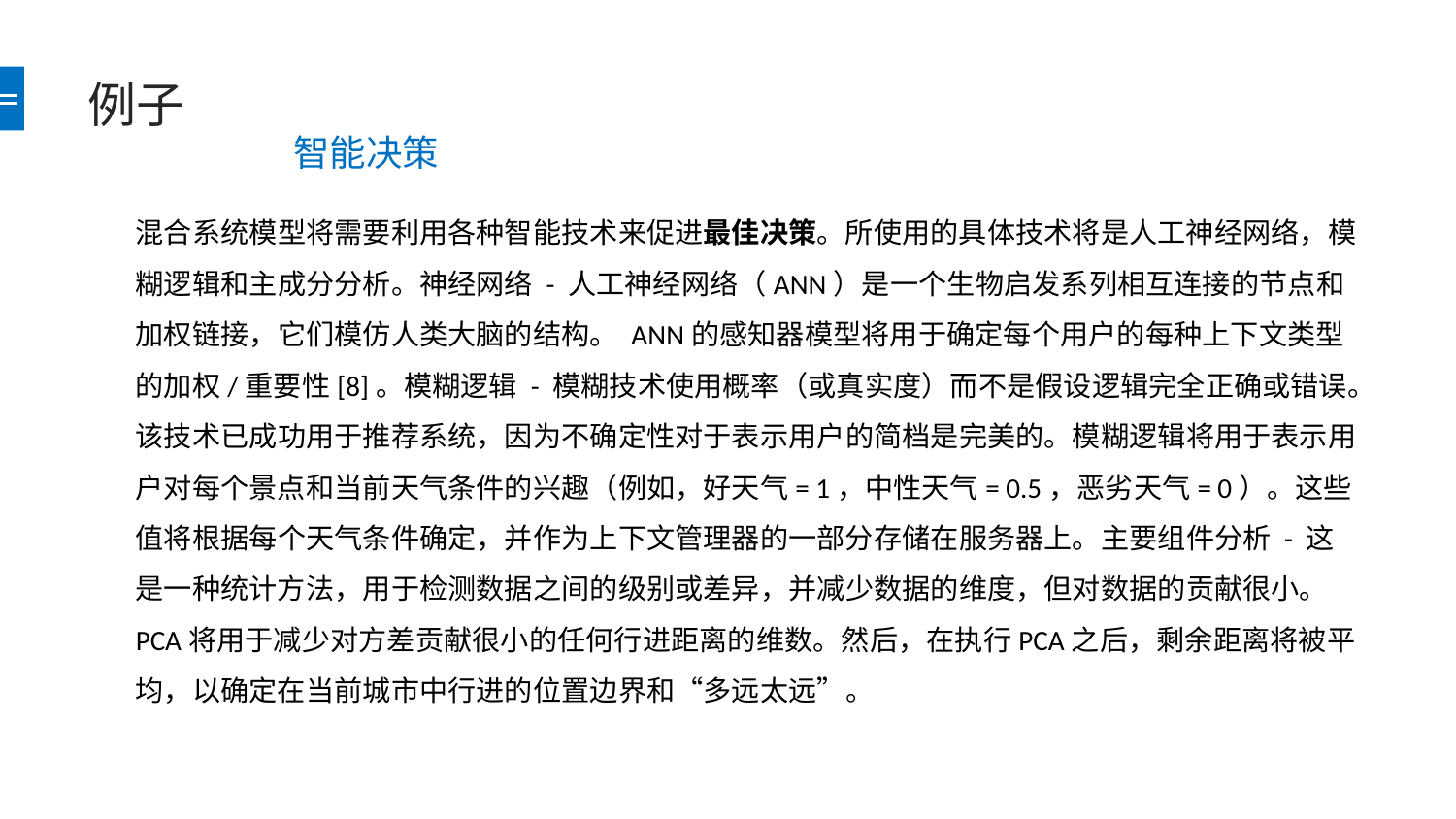

# 例子
智能决策
混合系统模型将需要利用各种智能技术来促进最佳决策。所使用的具体技术将是人工神经网络，模糊逻辑和主成分分析。神经网络 - 人工神经网络（ANN）是一个生物启发系列相互连接的节点和加权链接，它们模仿人类大脑的结构。 ANN的感知器模型将用于确定每个用户的每种上下文类型的加权/重要性[8]。模糊逻辑 - 模糊技术使用概率（或真实度）而不是假设逻辑完全正确或错误。该技术已成功用于推荐系统，因为不确定性对于表示用户的简档是完美的。模糊逻辑将用于表示用户对每个景点和当前天气条件的兴趣（例如，好天气= 1，中性天气= 0.5，恶劣天气= 0）。这些值将根据每个天气条件确定，并作为上下文管理器的一部分存储在服务器上。主要组件分析 - 这是一种统计方法，用于检测数据之间的级别或差异，并减少数据的维度，但对数据的贡献很小。 PCA将用于减少对方差贡献很小的任何行进距离的维数。然后，在执行PCA之后，剩余距离将被平均，以确定在当前城市中行进的位置边界和“多远太远”。